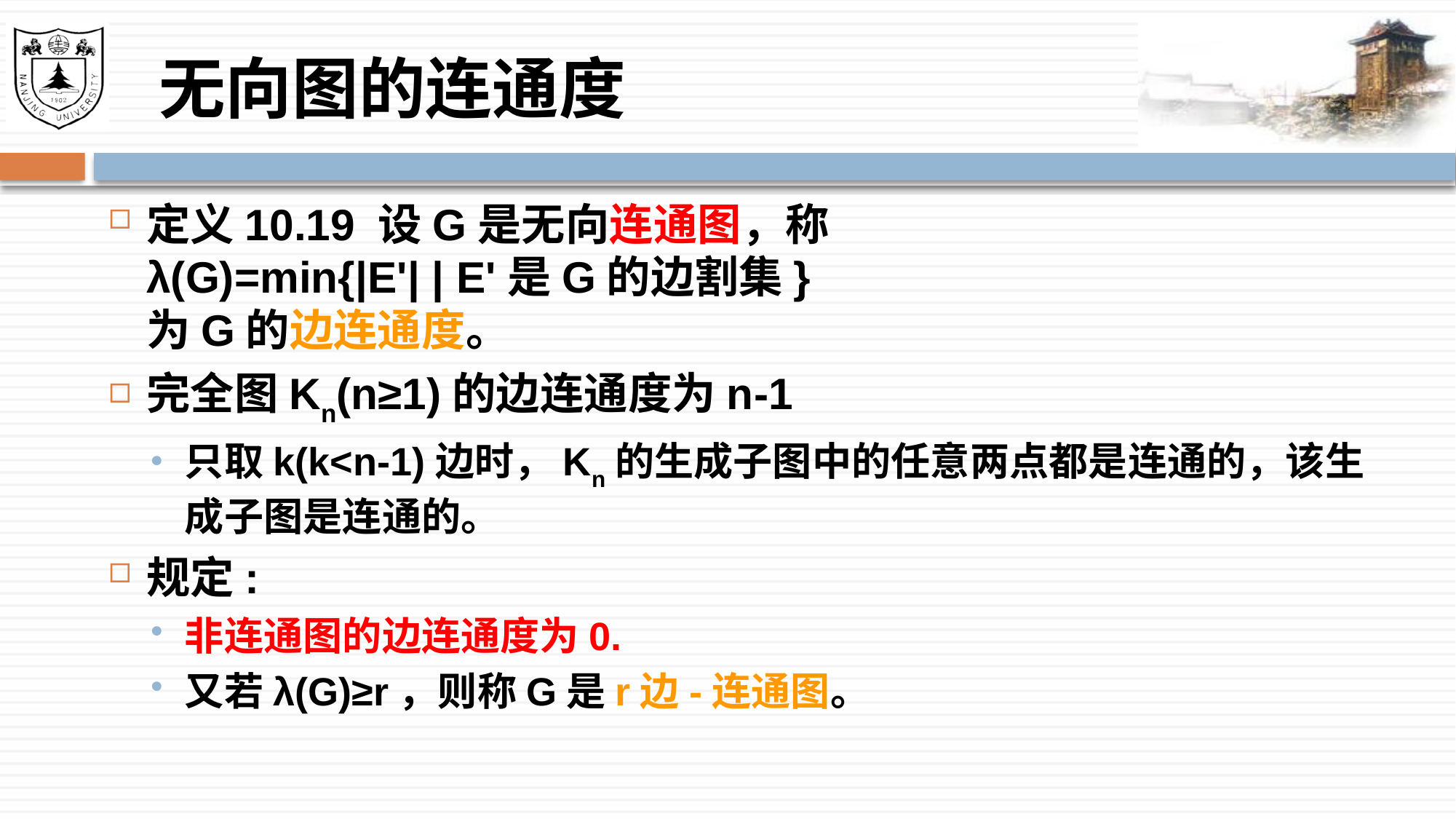

# 无向图的连通度
定义10.19 设G是无向连通图，称
λ(G)=min{|E'| | E'是G的边割集}
为G的边连通度。
完全图Kn(n≥1)的边连通度为n-1
只取k(k<n-1)边时，Kn的生成子图中的任意两点都是连通的，该生成子图是连通的。
规定:
非连通图的边连通度为0.
又若λ(G)≥r，则称G是r边-连通图。